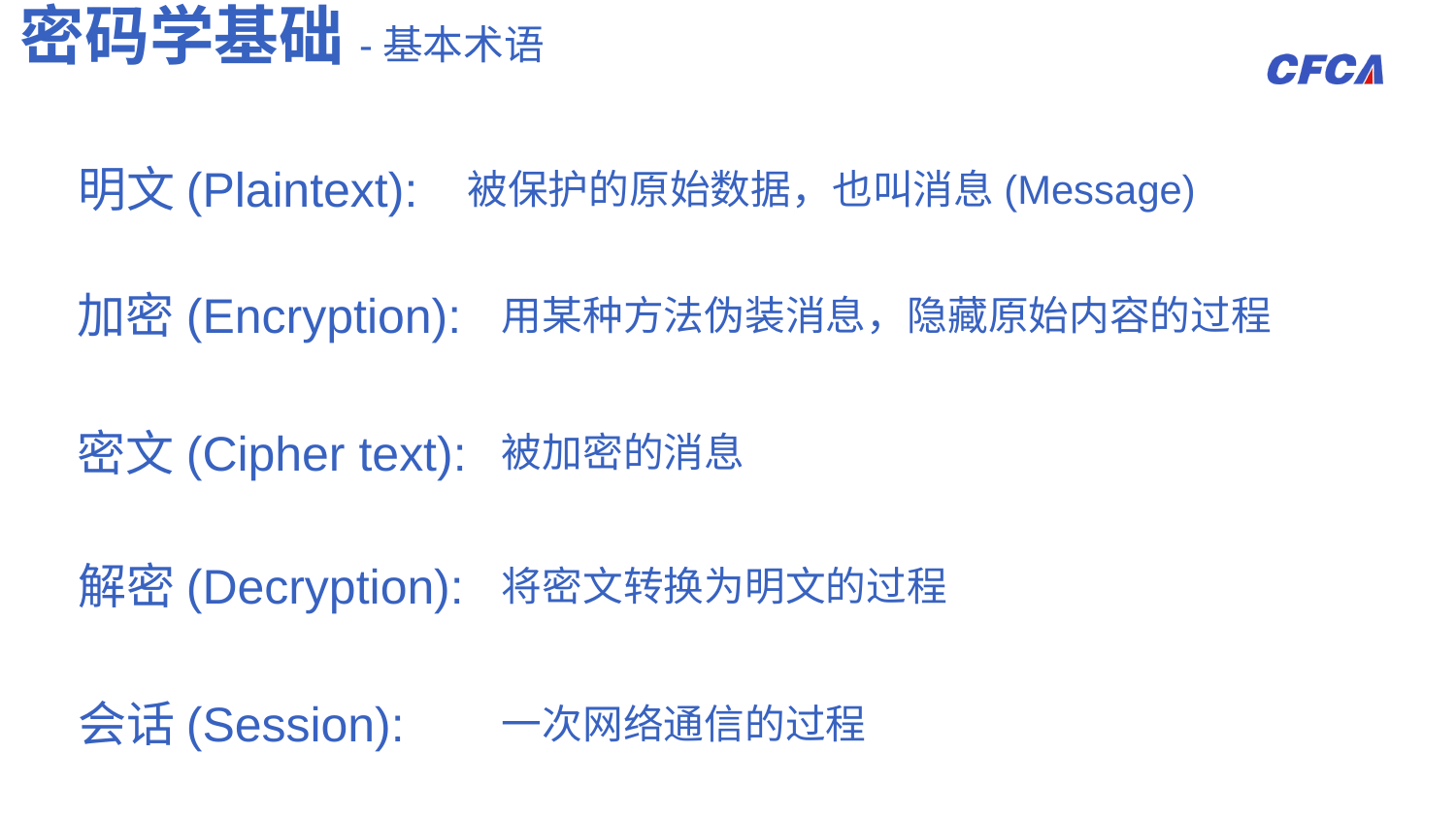

密码学基础-基本术语
明文(Plaintext):
被保护的原始数据，也叫消息(Message)
加密(Encryption):
用某种方法伪装消息，隐藏原始内容的过程
密文(Cipher text):
被加密的消息
解密(Decryption):
将密文转换为明文的过程
会话(Session):
一次网络通信的过程